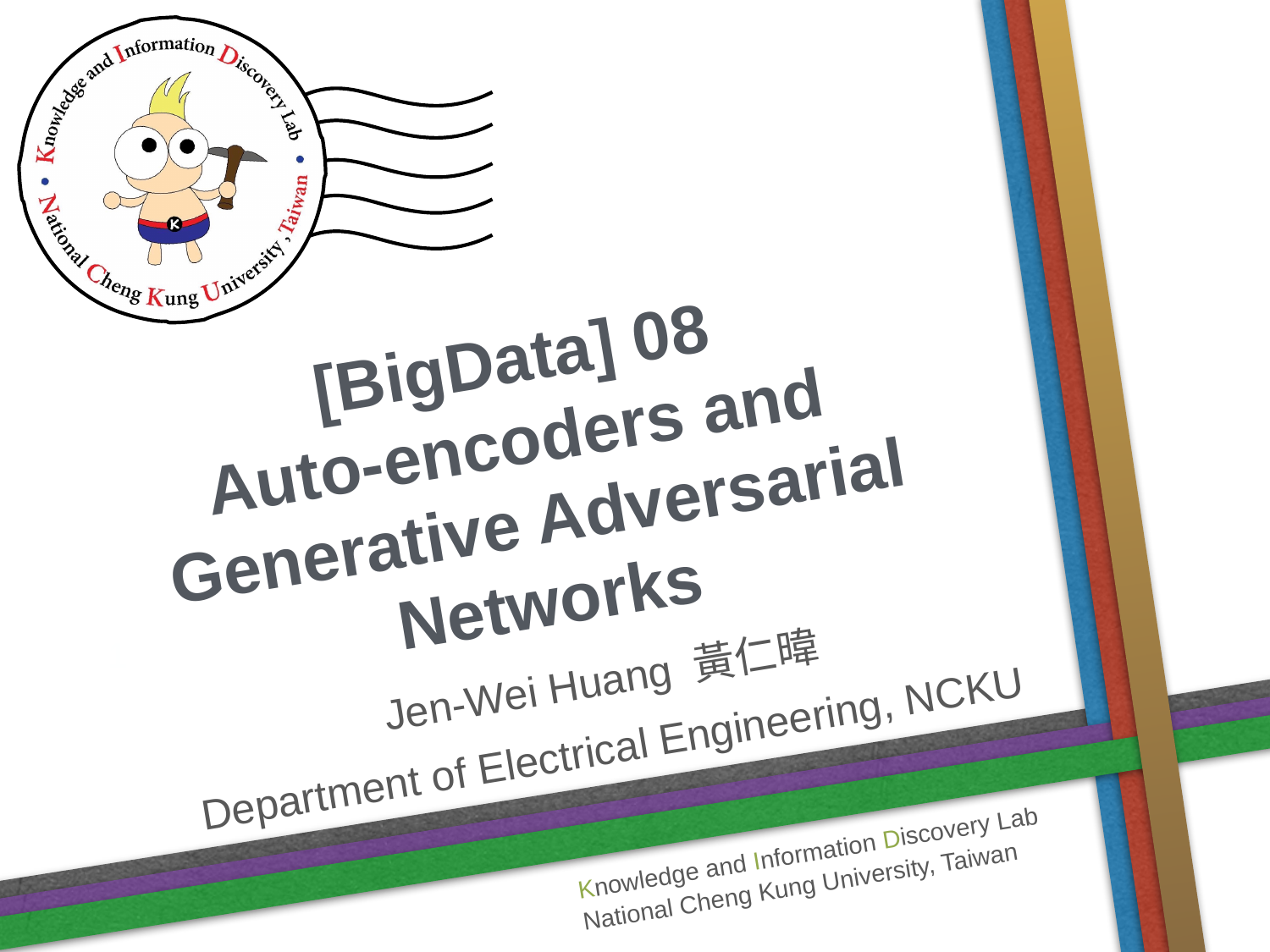

# [BigData] 08 Auto-encoders and Generative Adversarial Networks
1
Jen-Wei Huang 黃仁暐
Department of Electrical Engineering, NCKU